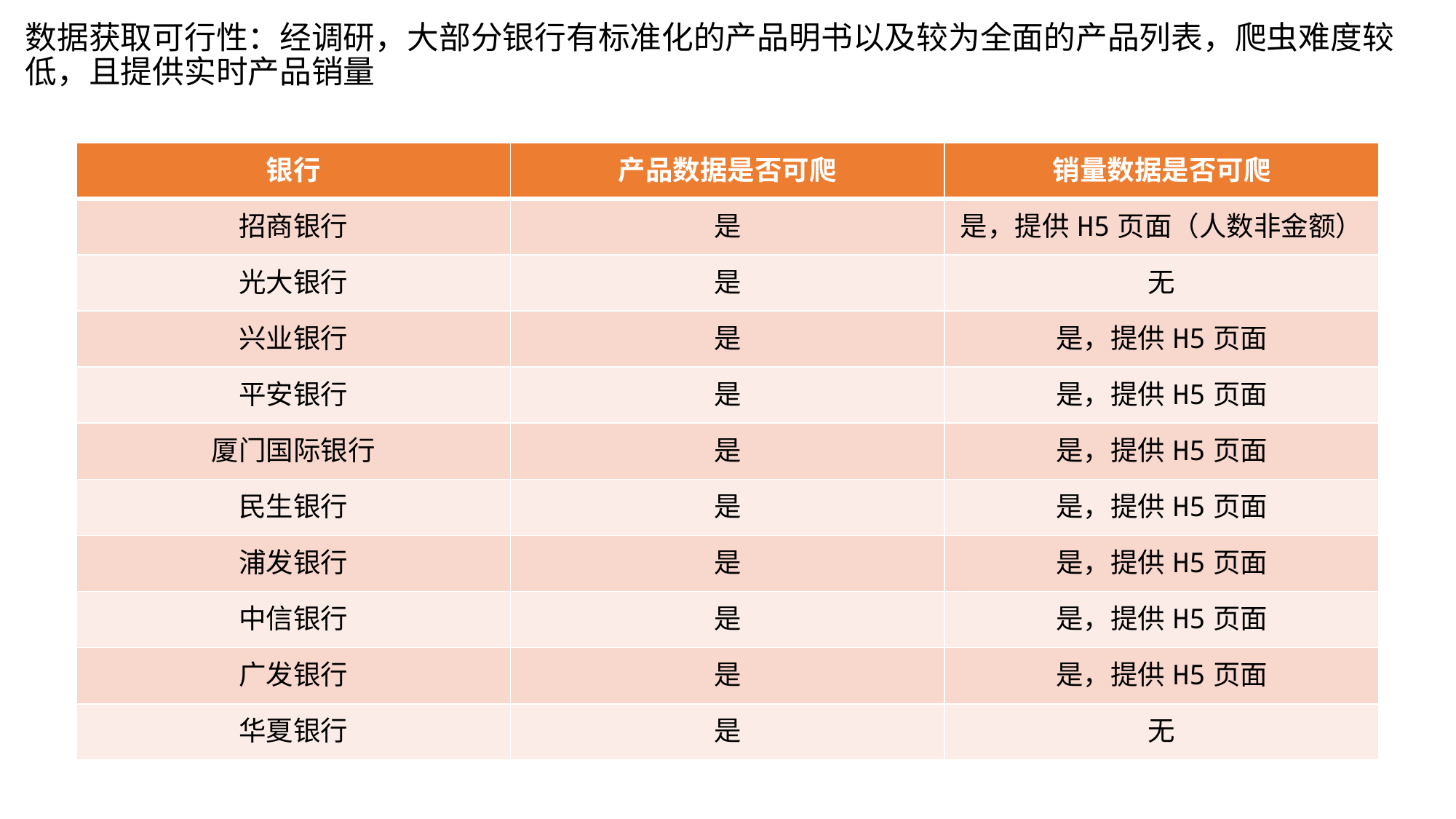

# 数据获取可行性：经调研，大部分银行有标准化的产品明书以及较为全面的产品列表，爬虫难度较低，且提供实时产品销量
| 银行 | 产品数据是否可爬 | 销量数据是否可爬 |
| --- | --- | --- |
| 招商银行 | 是 | 是，提供H5页面（人数非金额） |
| 光大银行 | 是 | 无 |
| 兴业银行 | 是 | 是，提供H5页面 |
| 平安银行 | 是 | 是，提供H5页面 |
| 厦门国际银行 | 是 | 是，提供H5页面 |
| 民生银行 | 是 | 是，提供H5页面 |
| 浦发银行 | 是 | 是，提供H5页面 |
| 中信银行 | 是 | 是，提供H5页面 |
| 广发银行 | 是 | 是，提供H5页面 |
| 华夏银行 | 是 | 无 |